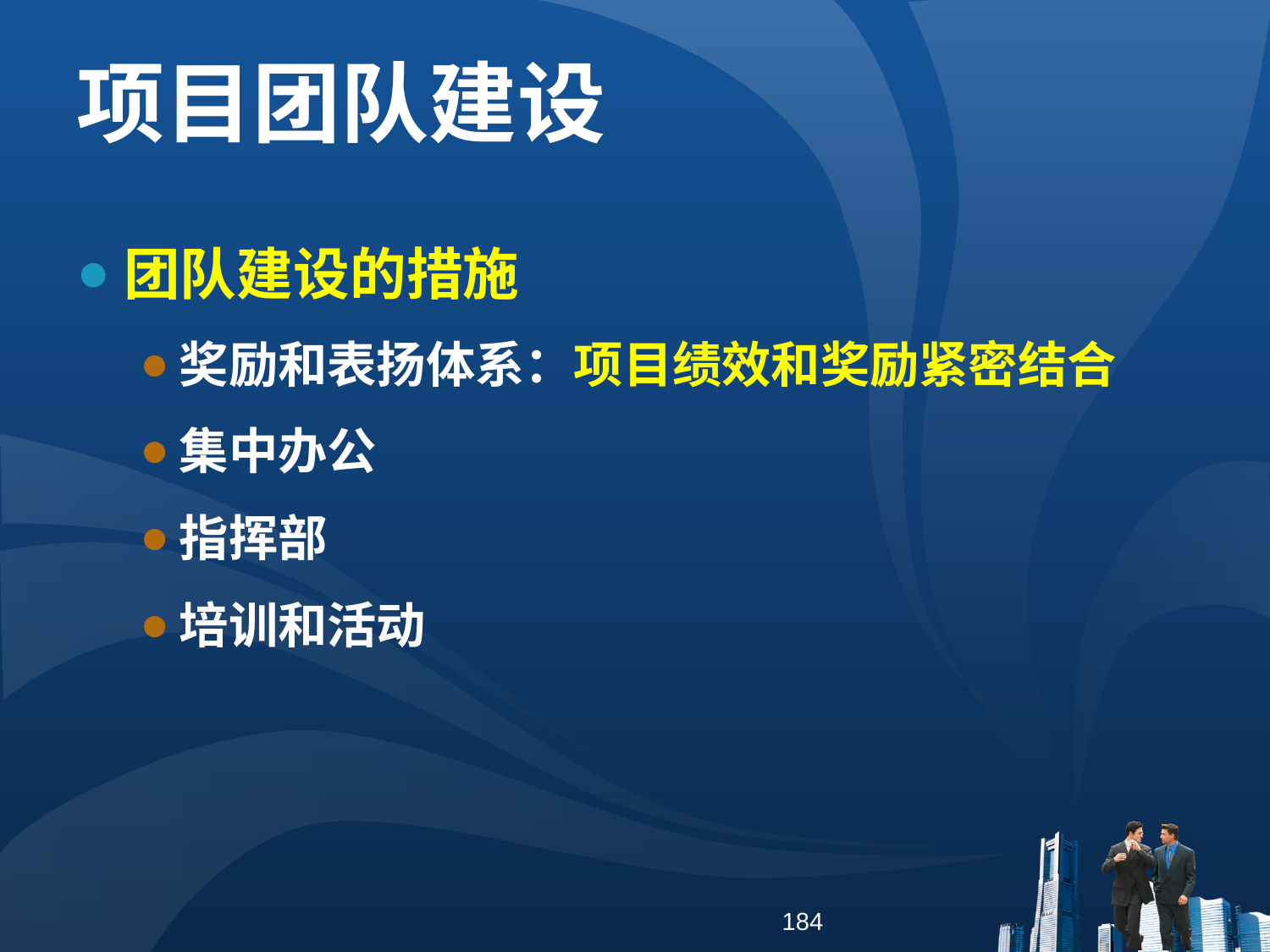

项目团队建设
团队建设的措施
奖励和表扬体系：项目绩效和奖励紧密结合
集中办公
指挥部
培训和活动
184